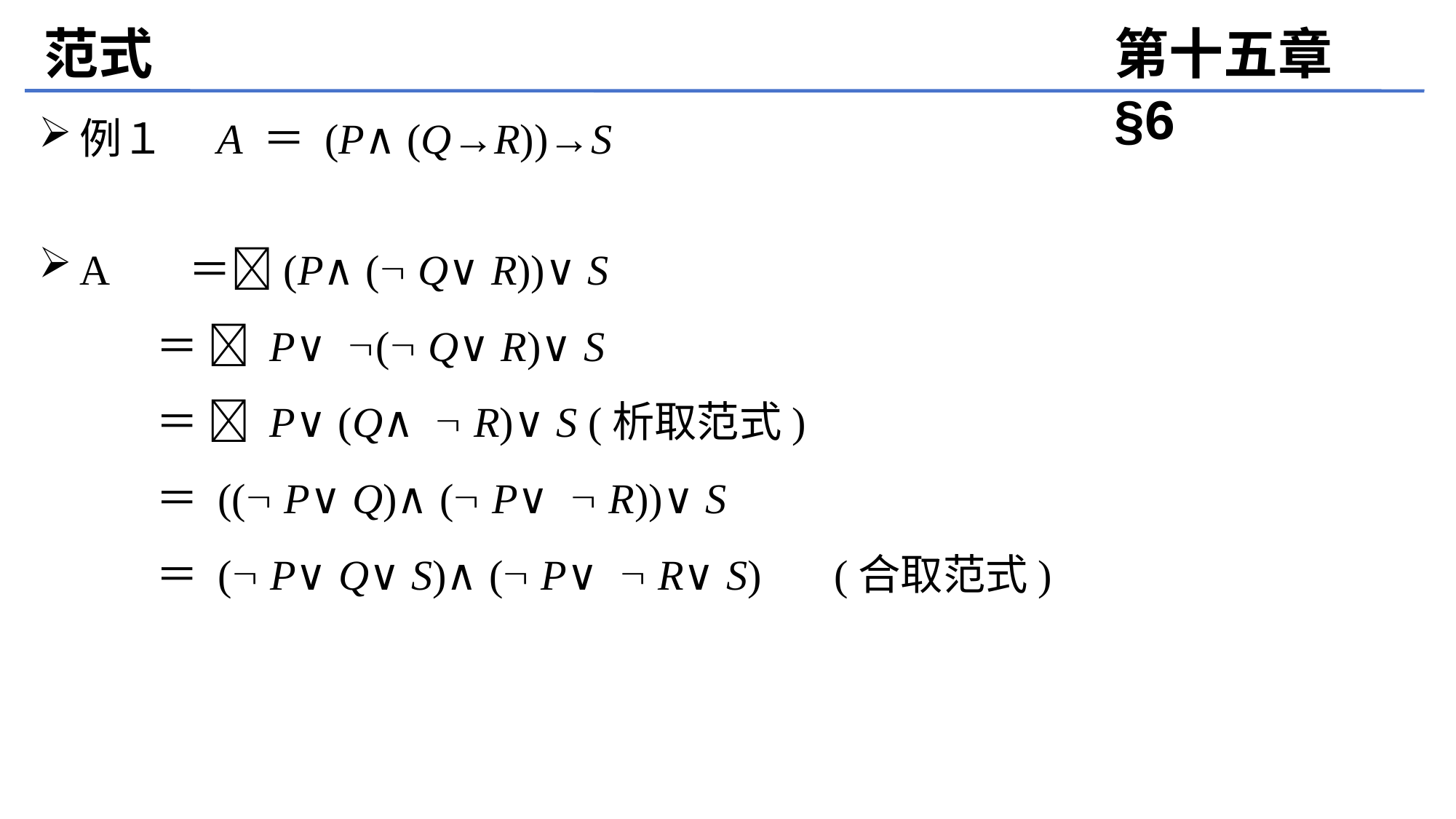

范式
第十五章 §6
例１　A ＝ (P∧(Q→R))→S

A	＝¬(P∧(¬ Q∨R))∨S
	       ＝ ¬ P∨ ¬(¬ Q∨R)∨S
	       ＝ ¬ P∨(Q∧ ¬ R)∨S (析取范式)
	       ＝ ((¬ P∨Q)∧(¬ P∨ ¬ R))∨S
	       ＝ (¬ P∨Q∨S)∧(¬ P∨ ¬ R∨S)　 (合取范式)